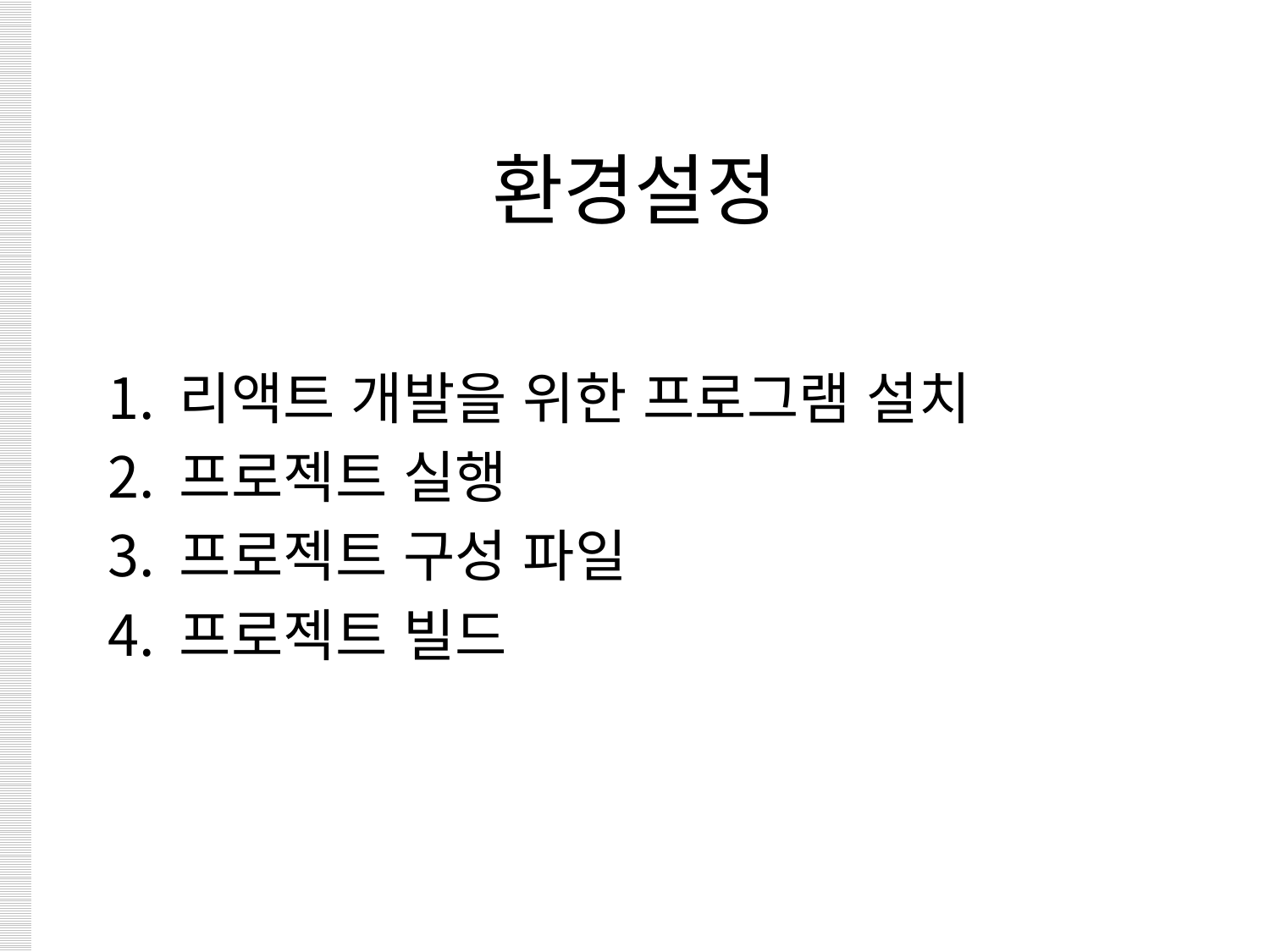

# 환경설정
리액트 개발을 위한 프로그램 설치
프로젝트 실행
프로젝트 구성 파일
프로젝트 빌드